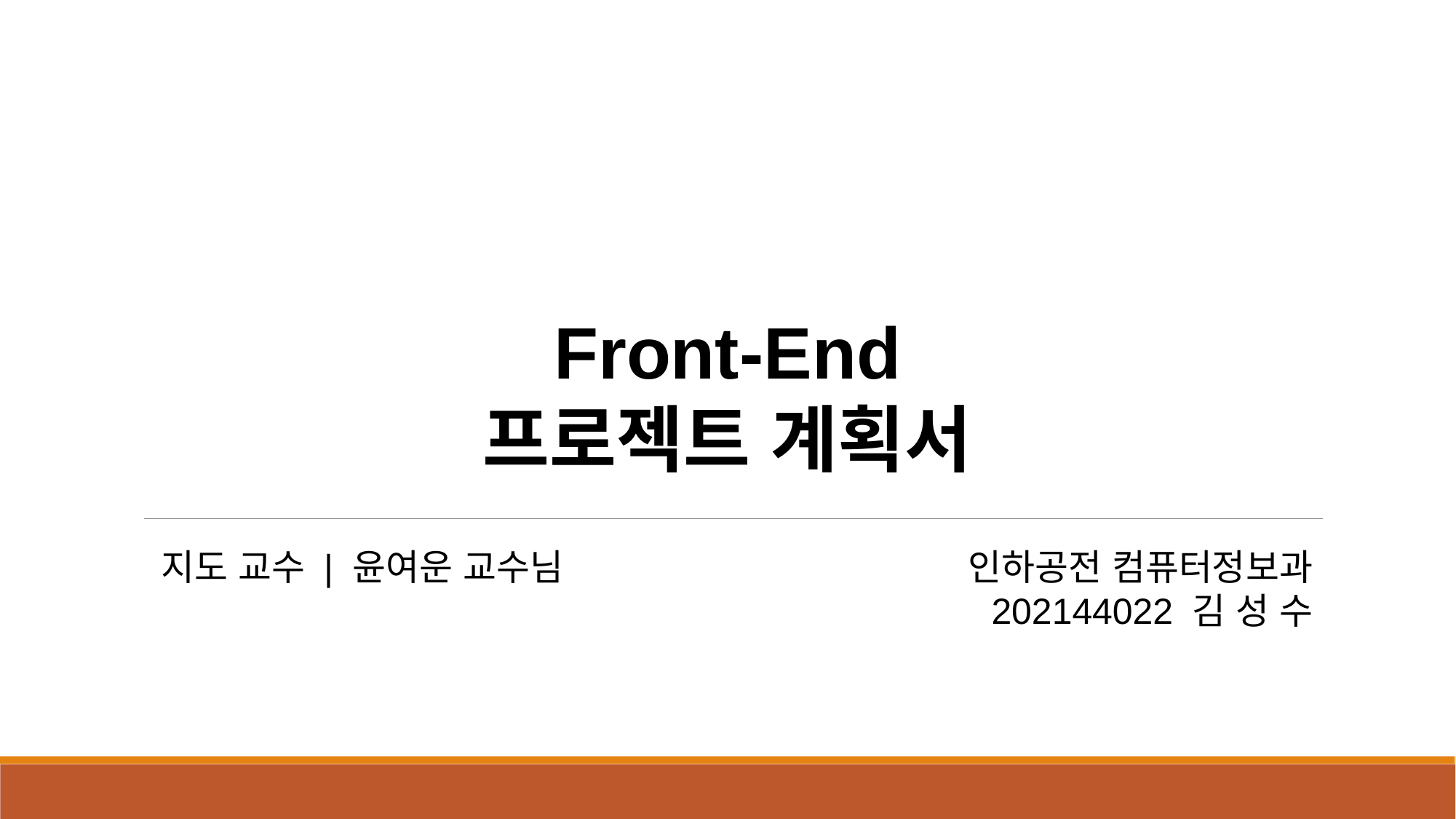

Front-End
프로젝트 계획서
지도 교수 | 윤여운 교수님
인하공전 컴퓨터정보과
202144022 김 성 수